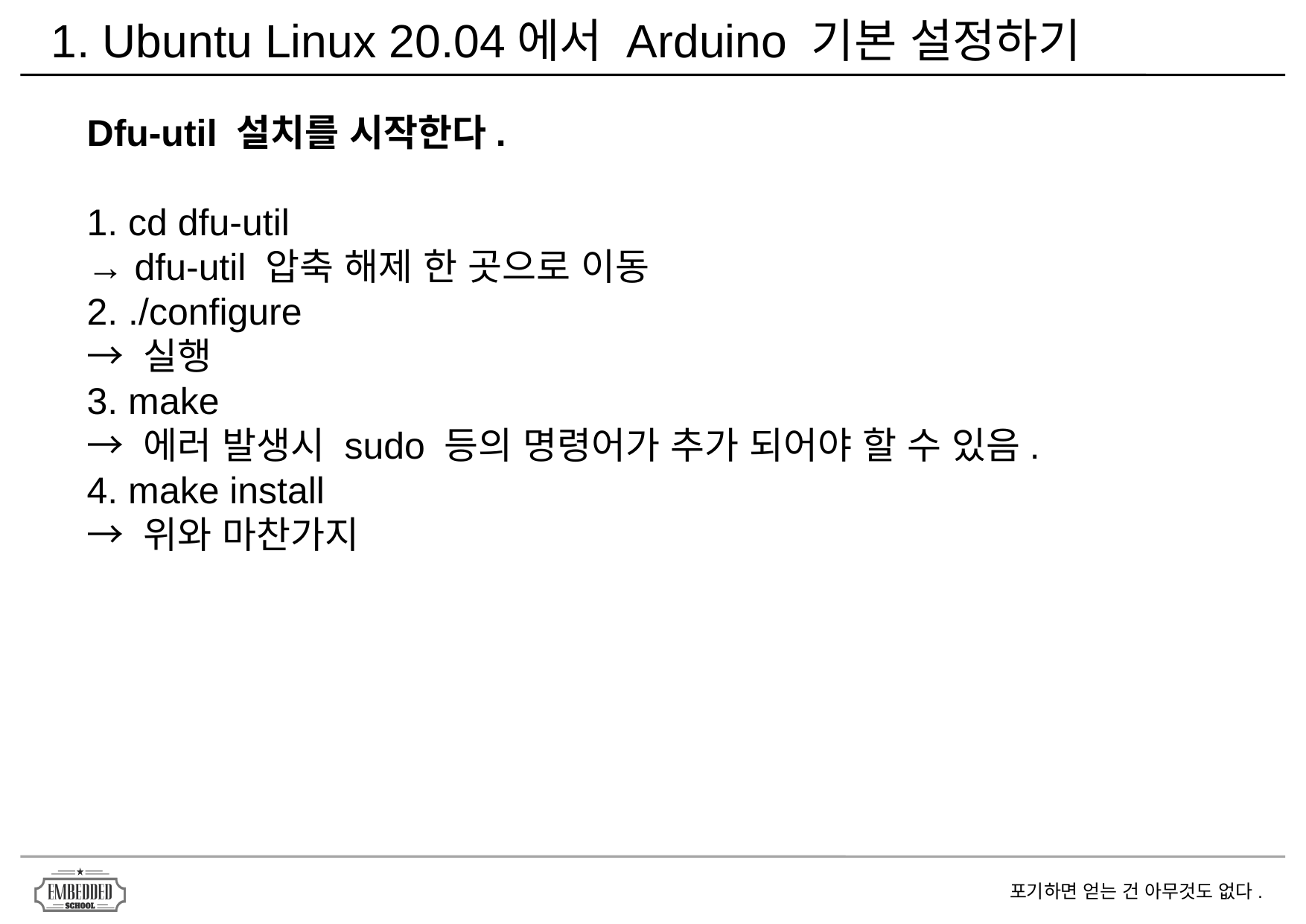

1. Ubuntu Linux 20.04에서 Arduino 기본 설정하기
Dfu-util 설치를 시작한다.

1. cd dfu-util
→ dfu-util 압축 해제 한 곳으로 이동
2. ./configure
→ 실행
3. make
→ 에러 발생시 sudo 등의 명령어가 추가 되어야 할 수 있음.
4. make install
→ 위와 마찬가지